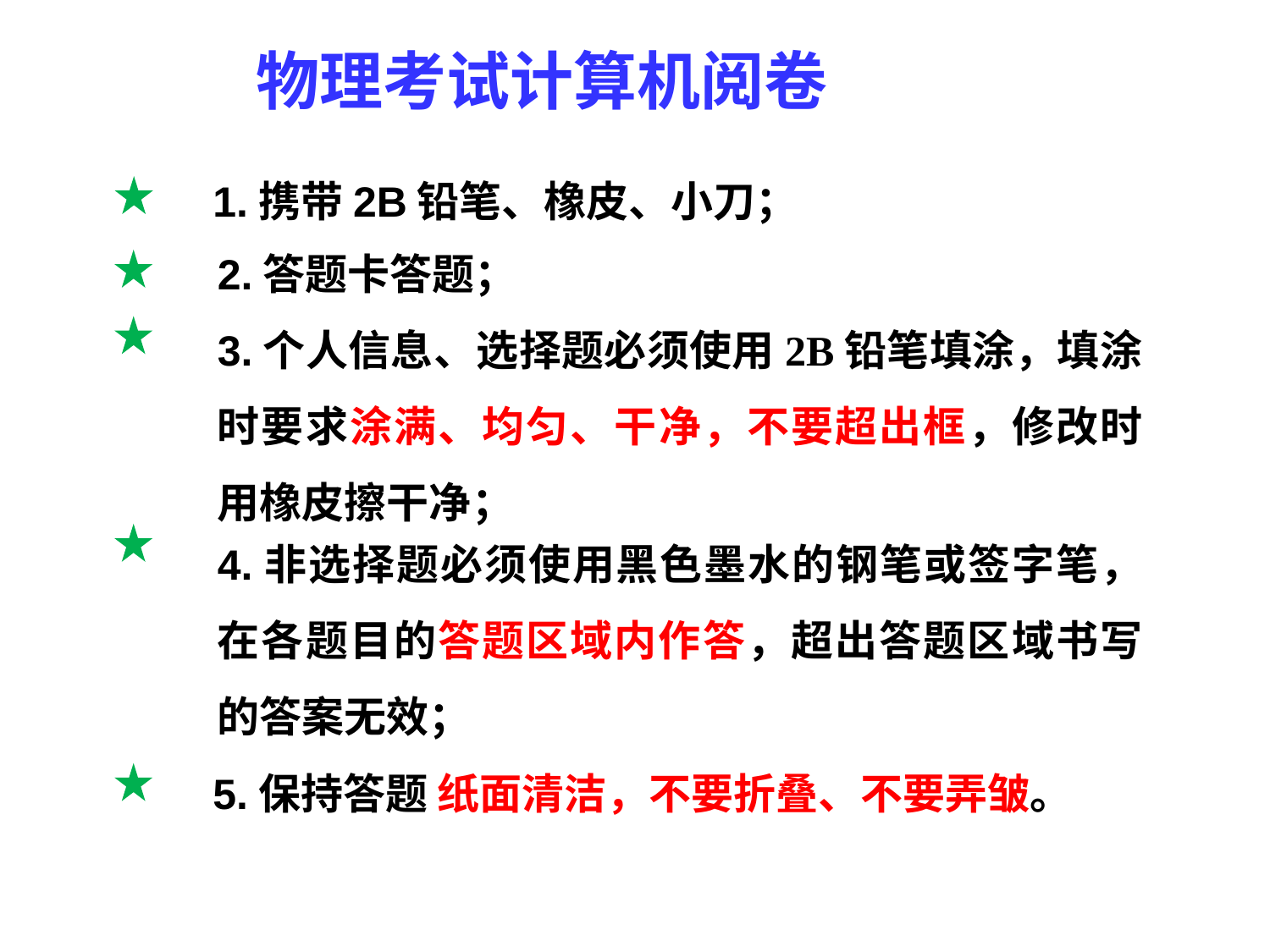

物理考试计算机阅卷
1.携带2B铅笔、橡皮、小刀；

2.答题卡答题；

3.个人信息、选择题必须使用2B铅笔填涂，填涂时要求涂满、均匀、干净，不要超出框，修改时用橡皮擦干净；

4.非选择题必须使用黑色墨水的钢笔或签字笔，在各题目的答题区域内作答，超出答题区域书写的答案无效；

5.保持答题 纸面清洁，不要折叠、不要弄皱。

2